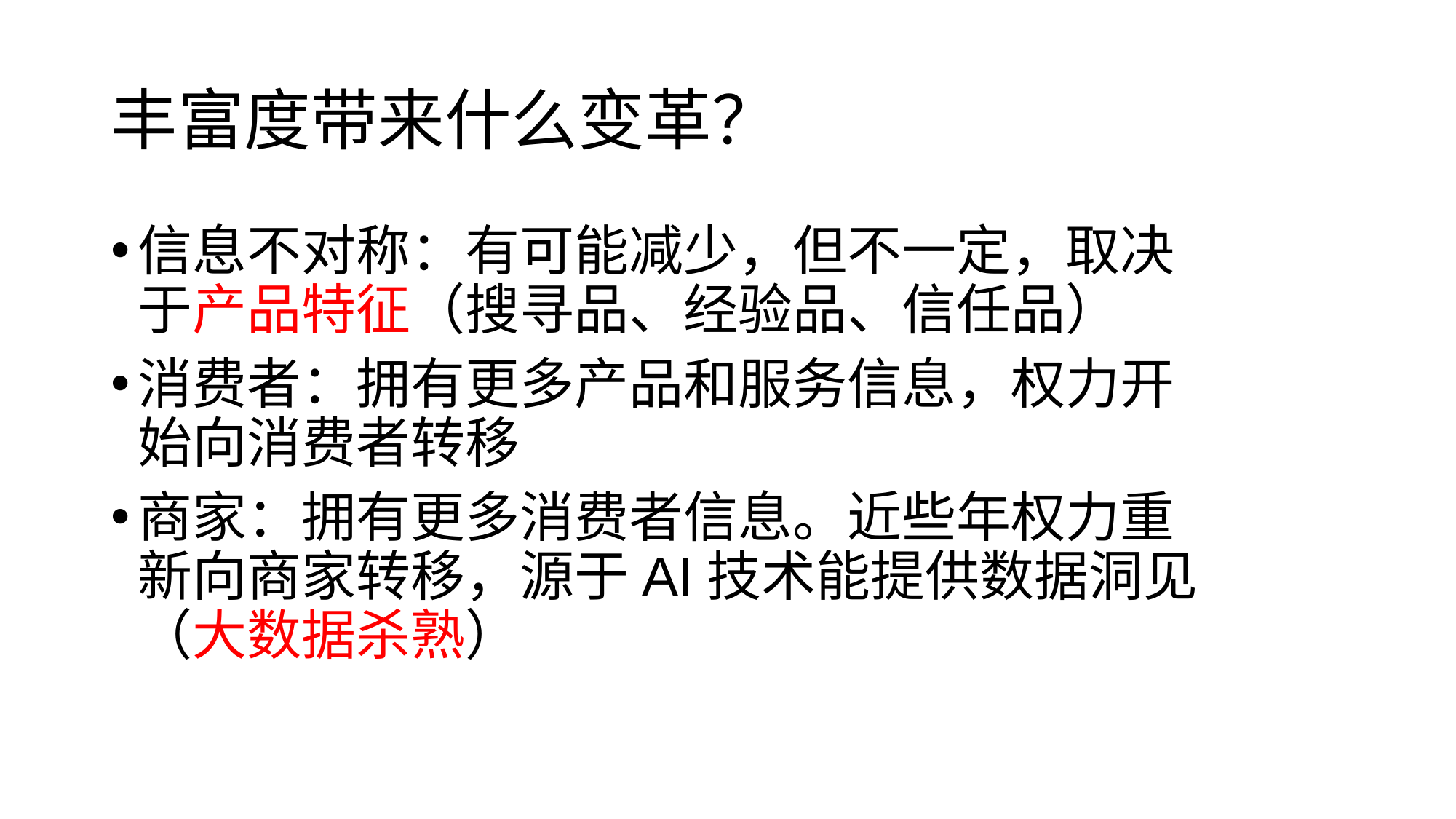

# 丰富度带来什么变革？
信息不对称：有可能减少，但不一定，取决于产品特征（搜寻品、经验品、信任品）
消费者：拥有更多产品和服务信息，权力开始向消费者转移
商家：拥有更多消费者信息。近些年权力重新向商家转移，源于AI技术能提供数据洞见（大数据杀熟）